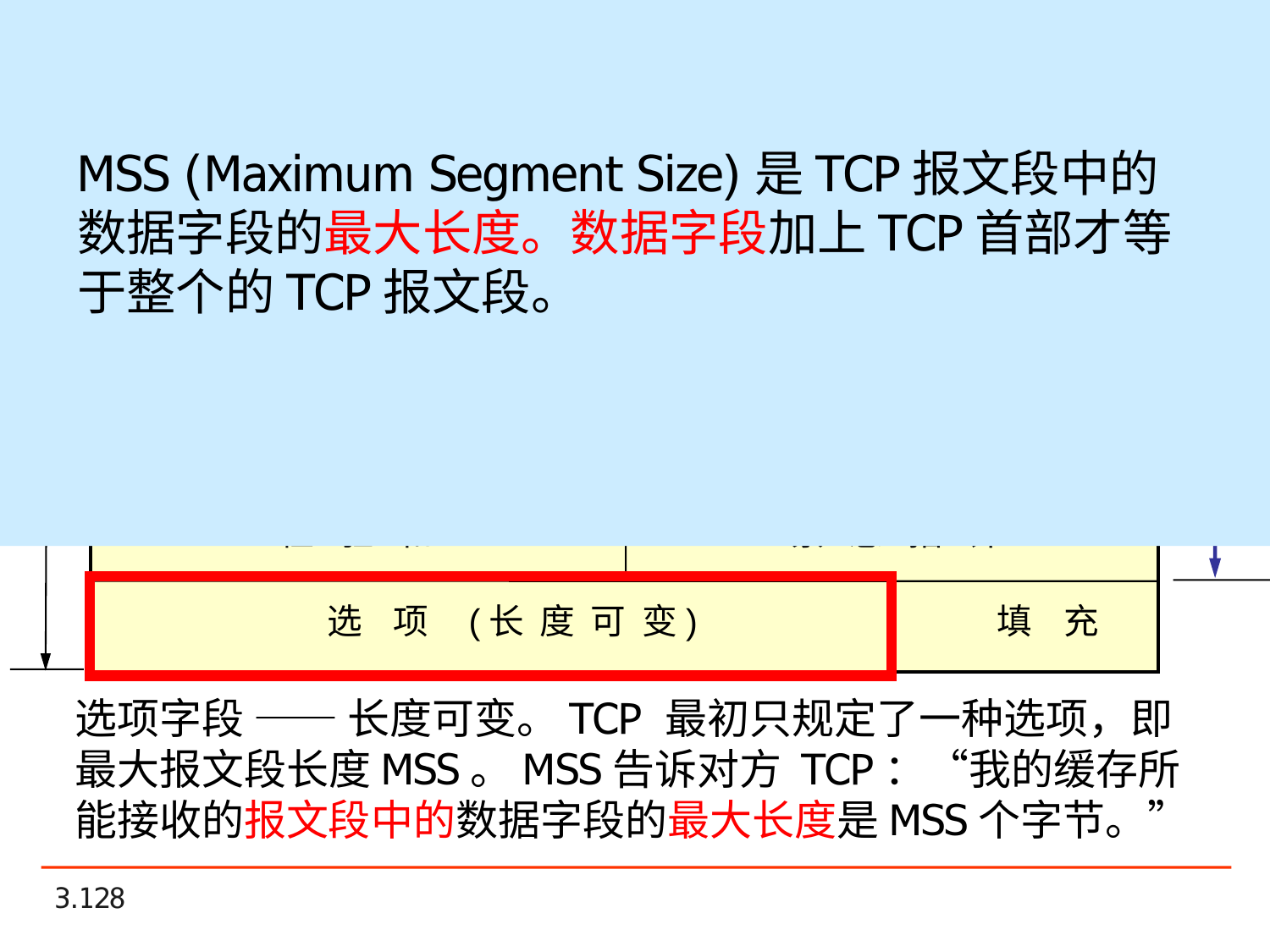

比特 0                         8                        16                        24                    31

源  端  口
目  的  端  口
MSS (Maximum Segment Size)是TCP报文段中的数据字段的最大长度。数据字段加上TCP首部才等于整个的TCP报文段。

序   号
20
字节
固定
首部

确    认    号
TCP
首部
数据
偏移

U
R
G
A
C
K
P
S
H
R
S
T
S
Y
N
F
I
N
窗   口
保   留

检   验   和
紧   急   指   针

选    项    (长  度  可  变)
填    充

选项字段 —— 长度可变。TCP 最初只规定了一种选项，即最大报文段长度MSS。MSS告诉对方 TCP：“我的缓存所能接收的报文段中的数据字段的最大长度是MSS个字节。”